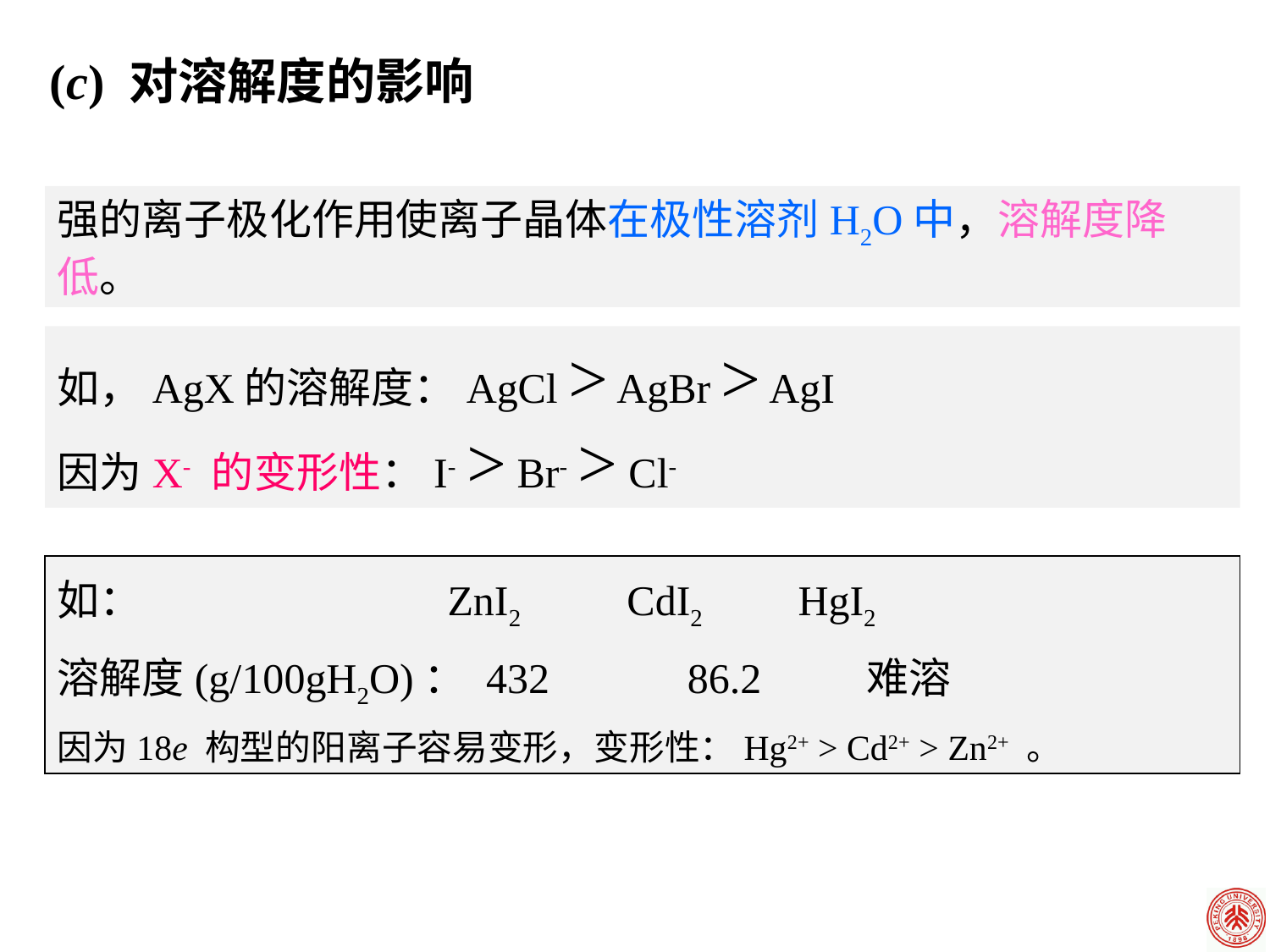

# (c) 对溶解度的影响
强的离子极化作用使离子晶体在极性溶剂H2O中，溶解度降低。
如，AgX的溶解度：AgCl > AgBr > AgI
因为X- 的变形性：I- > Br- > Cl-
如：                               ZnI2          CdI2         HgI2
溶解度(g/100gH2O)： 432             86.2         难溶
因为18e 构型的阳离子容易变形，变形性：Hg2+ > Cd2+ > Zn2+ 。